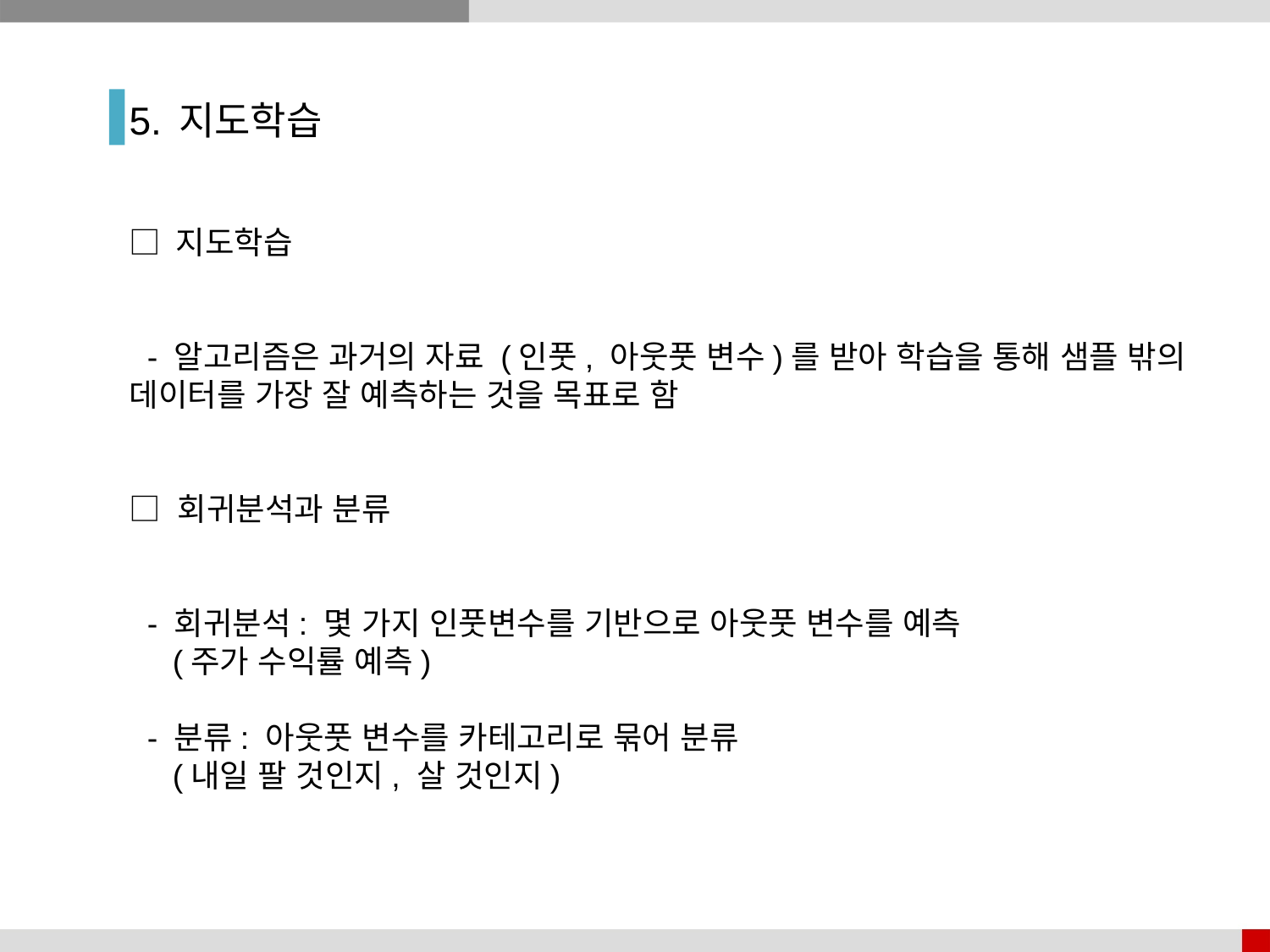

5. 지도학습

□ 지도학습

  - 알고리즘은 과거의 자료 (인풋, 아웃풋 변수)를 받아 학습을 통해 샘플 밖의 데이터를 가장 잘 예측하는 것을 목표로 함

□ 회귀분석과 분류

  - 회귀분석: 몇 가지 인풋변수를 기반으로 아웃풋 변수를 예측
    (주가 수익률 예측)

  - 분류: 아웃풋 변수를 카테고리로 묶어 분류
    (내일 팔 것인지, 살 것인지)